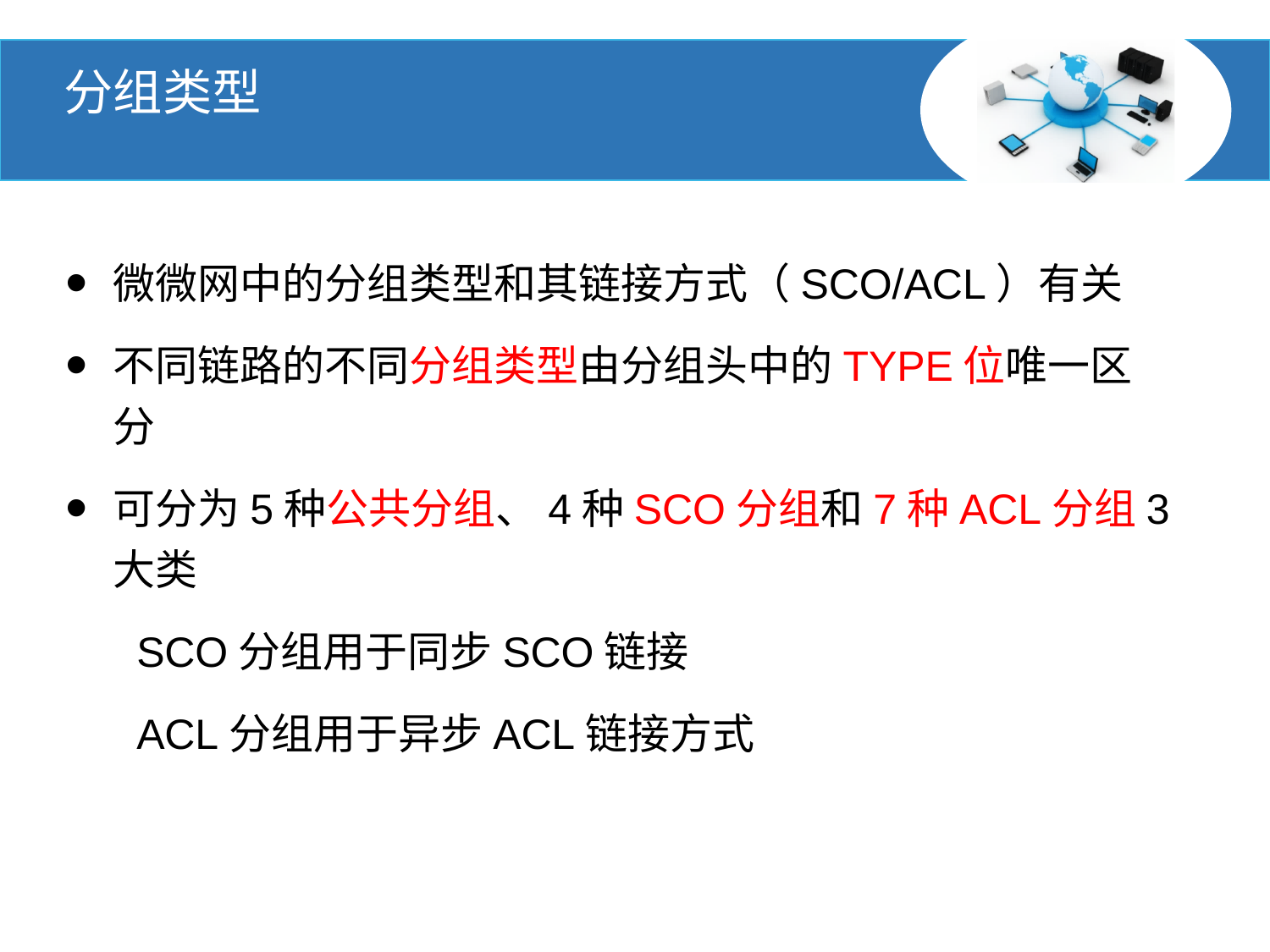

分组类型
微微网中的分组类型和其链接方式（SCO/ACL）有关
不同链路的不同分组类型由分组头中的TYPE位唯一区分
可分为5种公共分组、4种SCO分组和7种ACL分组3大类
      SCO分组用于同步SCO链接
      ACL分组用于异步ACL链接方式